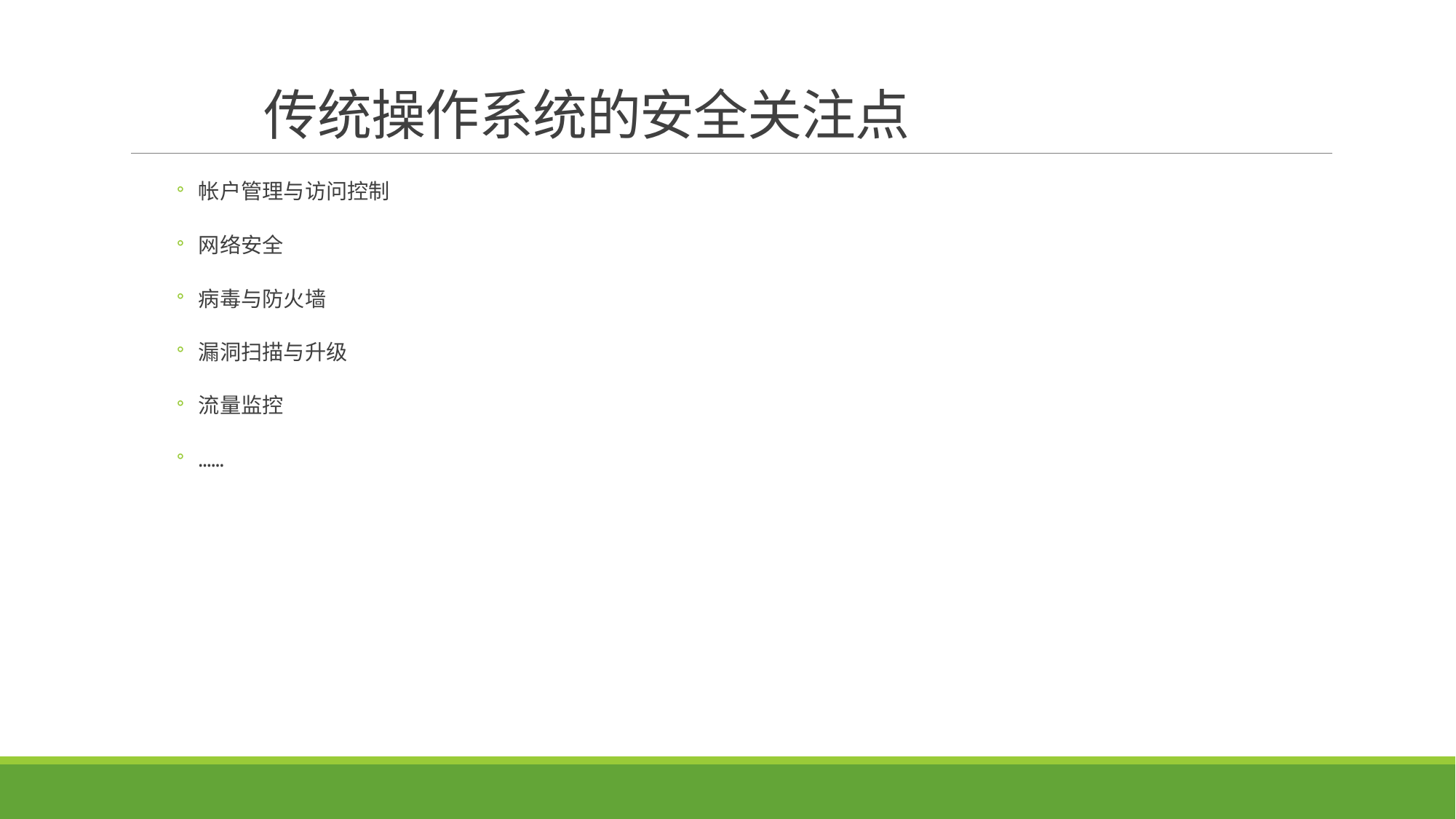

# 传统操作系统的安全关注点
帐户管理与访问控制
网络安全
病毒与防火墙
漏洞扫描与升级
流量监控
……